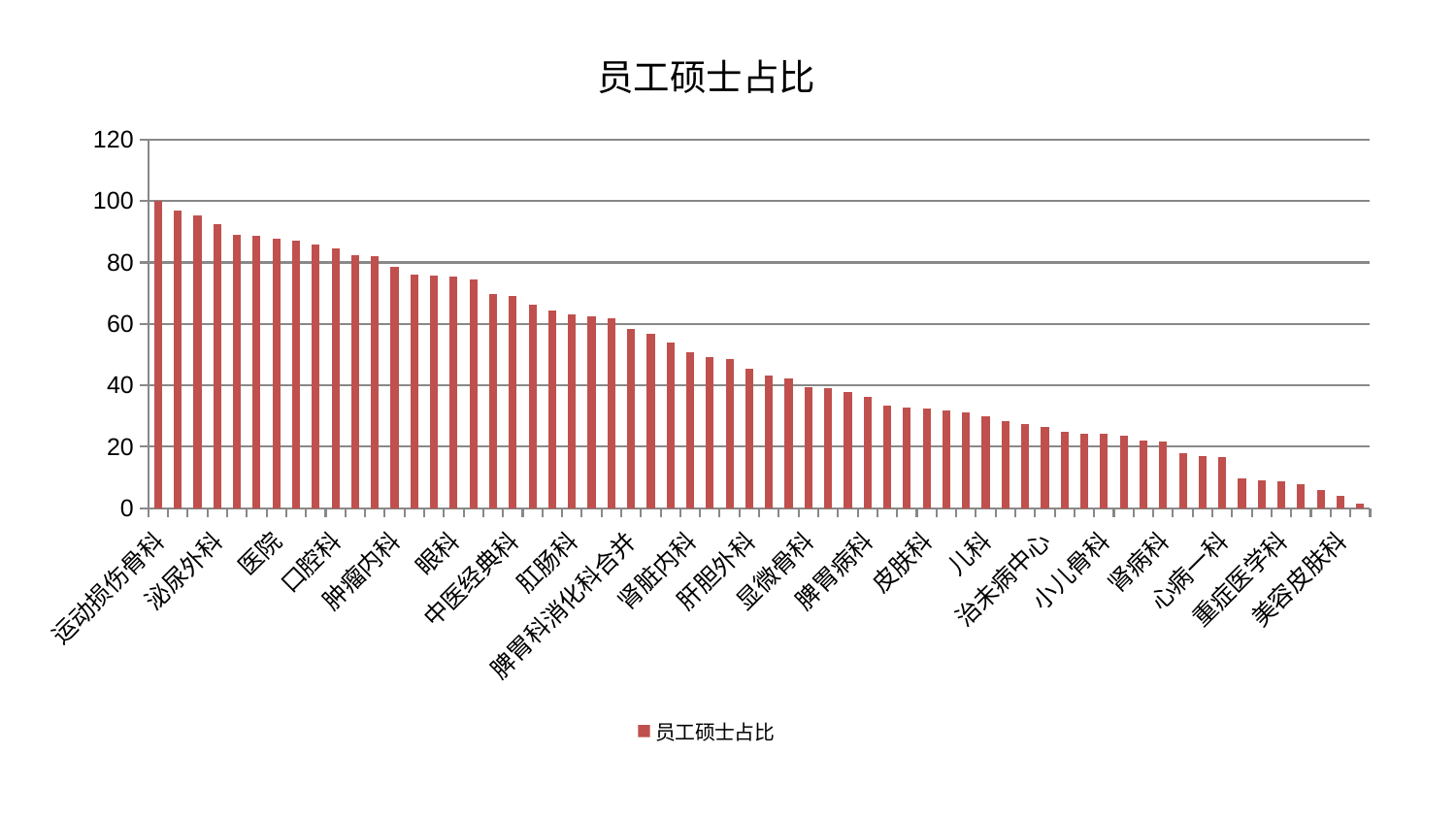

### Chart: 员工硕士占比

| Category | 员工硕士占比 |
|---|---|
| 运动损伤骨科 | 100.0 |
| 骨科 | 96.9672142885455 |
| 内分泌科 | 95.29271892194487 |
| 泌尿外科 | 92.51687494989115 |
| 微创骨科 | 88.94522560171043 |
| 东区重症医学科 | 88.66808610850909 |
| 医院 | 87.81059664393783 |
| 推拿科 | 87.2202023585574 |
| 胸外科 | 85.82823661909097 |
| 口腔科 | 84.719794369669 |
| 妇科妇二科合并 | 82.5006204869095 |
| 创伤骨科 | 81.9659807811384 |
| 肿瘤内科 | 78.5545700827601 |
| 妇二科 | 76.13551306205446 |
| 妇科 | 75.90829601279192 |
| 眼科 | 75.29932448335597 |
| 心血管内科 | 74.57452506146953 |
| 中医外治中心 | 69.68277890440535 |
| 中医经典科 | 69.25920074357448 |
| 产科 | 66.28801646467836 |
| 血液科 | 64.52885836961582 |
| 肛肠科 | 63.13530228812796 |
| 康复科 | 62.39606448721 |
| 心病四科 | 61.84465807786077 |
| 脾胃科消化科合并 | 58.36288584879212 |
| 耳鼻喉科 | 56.80330521734576 |
| 消化内科 | 53.94064254257945 |
| 肾脏内科 | 50.68341034659203 |
| 小儿推拿科 | 49.181311959490095 |
| 风湿病科 | 48.665770579973945 |
| 肝胆外科 | 45.350018033969285 |
| 周围血管科 | 43.15773070776126 |
| 普通外科 | 42.151759468698735 |
| 显微骨科 | 39.32000681682422 |
| 东区肾病科 | 39.102149278186715 |
| 神经内科 | 37.713832816316994 |
| 脾胃病科 | 36.293135710213 |
| 脑病二科 | 33.394887443618934 |
| 脑病一科 | 32.624073083386286 |
| 皮肤科 | 32.41067191116444 |
| 脊柱骨科 | 31.8184555598511 |
| 呼吸内科 | 31.071989974493984 |
| 儿科 | 30.059845213516393 |
| 男科 | 28.356656101387024 |
| 西区重症医学科 | 27.25631657045866 |
| 治未病中心 | 26.42464848615966 |
| 针灸科 | 24.770985483853238 |
| 乳腺甲状腺外科 | 24.387118468441464 |
| 小儿骨科 | 24.117392447931252 |
| 心病二科 | 23.730938770224075 |
| 心病三科 | 22.066640489677326 |
| 肾病科 | 21.69766979573011 |
| 神经外科 | 17.988706892873687 |
| 肝病科 | 16.927033745848874 |
| 心病一科 | 16.527622610949845 |
| 关节骨科 | 9.629372630775501 |
| 身心医学科 | 9.083128381272765 |
| 重症医学科 | 8.617169996385954 |
| 综合内科 | 7.8127473666944836 |
| 脑病三科 | 6.0091066410524085 |
| 美容皮肤科 | 4.1954896170078415 |
| 老年医学科 | 1.5747031836210288 |
78